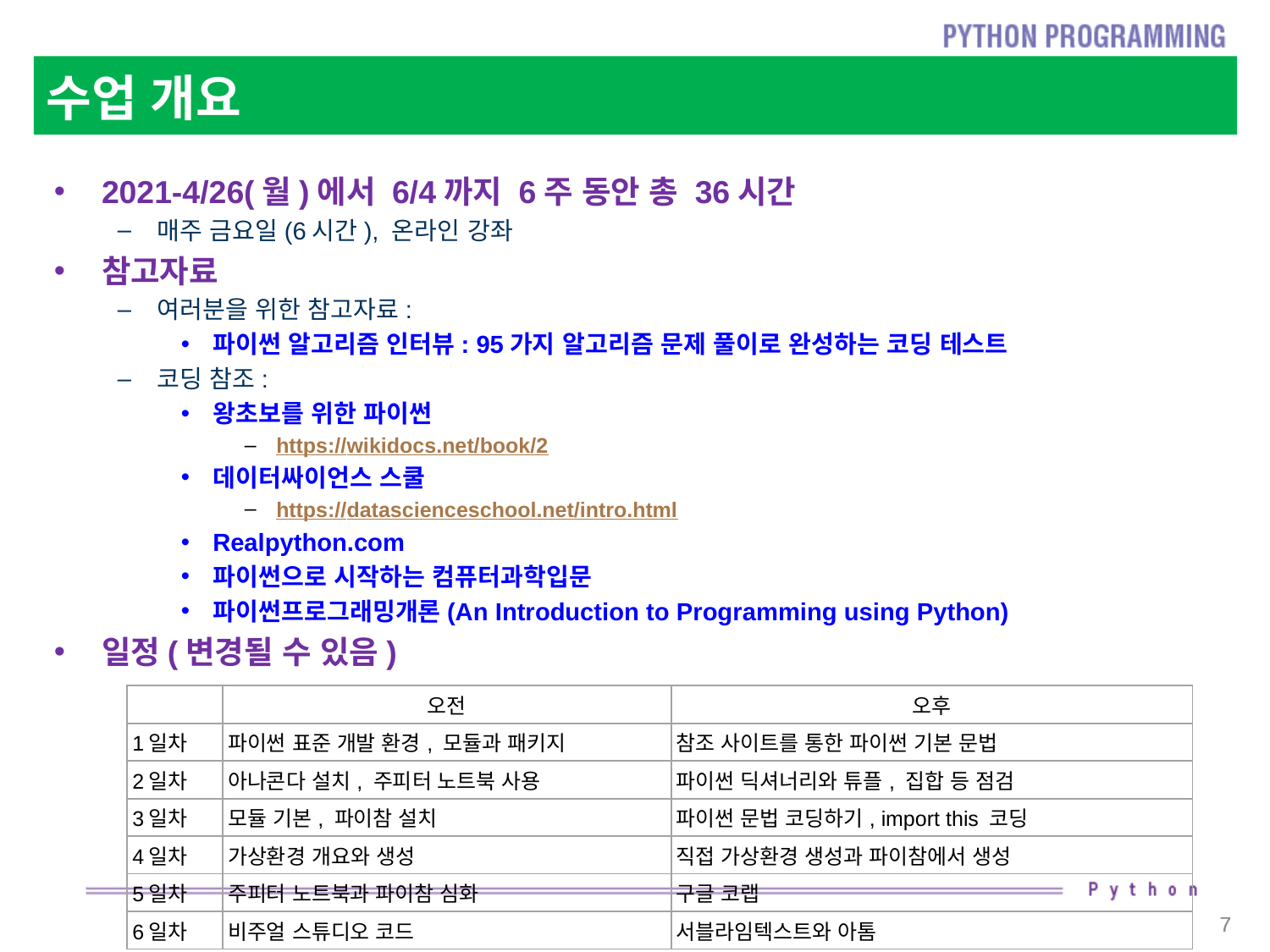

# 수업 개요
2021-4/26(월)에서 6/4까지 6주 동안 총 36시간
매주 금요일(6시간), 온라인 강좌
참고자료
여러분을 위한 참고자료:
파이썬 알고리즘 인터뷰: 95가지 알고리즘 문제 풀이로 완성하는 코딩 테스트
코딩 참조:
왕초보를 위한 파이썬
https://wikidocs.net/book/2
데이터싸이언스 스쿨
https://datascienceschool.net/intro.html
Realpython.com
파이썬으로 시작하는 컴퓨터과학입문
파이썬프로그래밍개론(An Introduction to Programming using Python)
일정(변경될 수 있음)

|  | 오전 | 오후 |
| --- | --- | --- |
| 1일차 | 파이썬 표준 개발 환경, 모듈과 패키지 | 참조 사이트를 통한 파이썬 기본 문법 |
| 2일차 | 아나콘다 설치, 주피터 노트북 사용 | 파이썬 딕셔너리와 튜플, 집합 등 점검 |
| 3일차 | 모듈 기본, 파이참 설치 | 파이썬 문법 코딩하기, import this 코딩 |
| 4일차 | 가상환경 개요와 생성 | 직접 가상환경 생성과 파이참에서 생성 |
| 5일차 | 주피터 노트북과 파이참 심화 | 구글 코랩 |
| 6일차 | 비주얼 스튜디오 코드 | 서블라임텍스트와 아톰 |
7